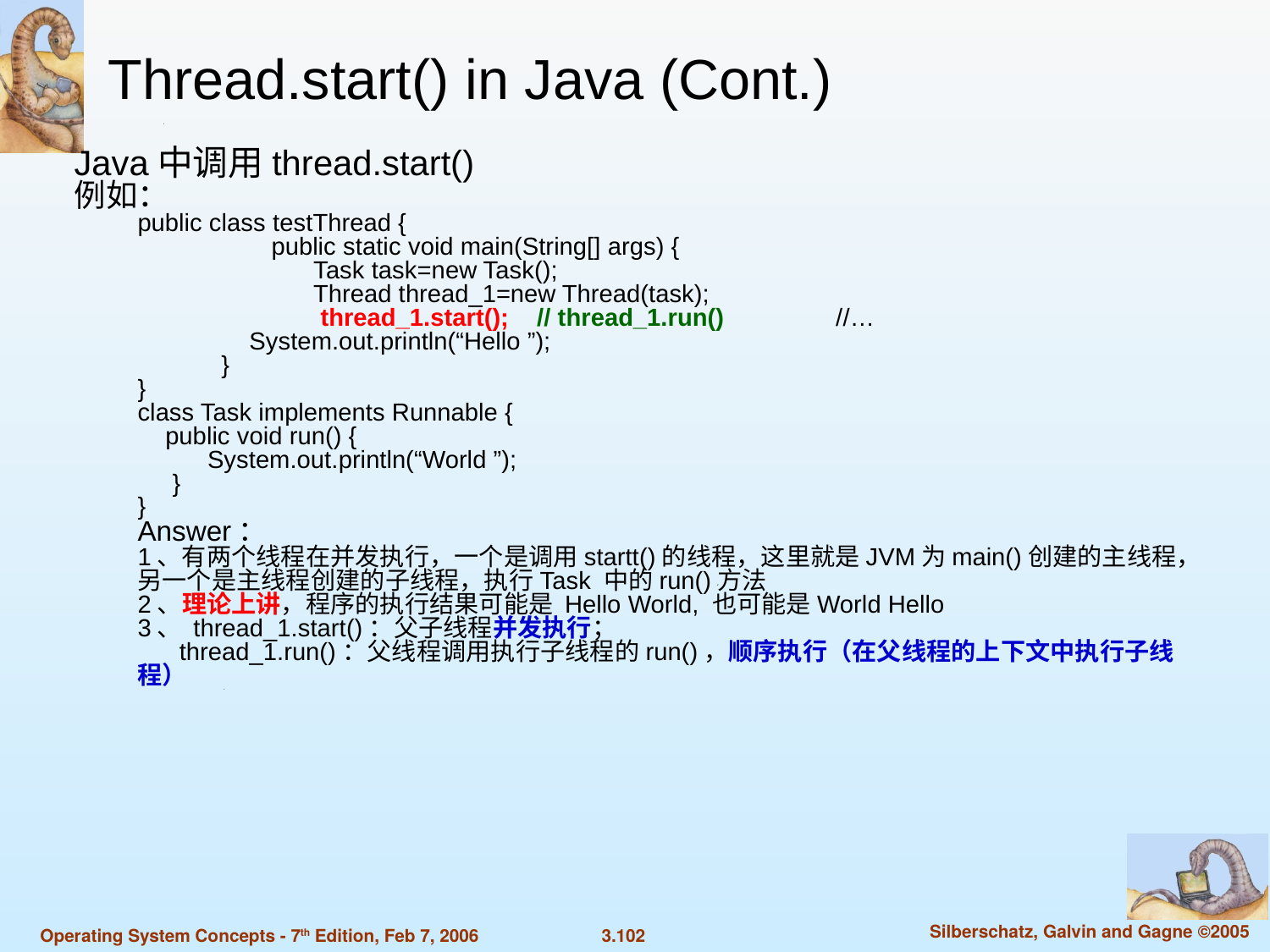

Thread.start() in Java (Cont.)
Java中调用thread.start()
例如：
public class testThread {
	 public static void main(String[] args) {
	       Task task=new Task();
	       Thread thread_1=new Thread(task);
	        thread_1.start();    // thread_1.run()                //…
                System.out.println(“Hello ”);
            }
}
class Task implements Runnable {
    public void run() {
          System.out.println(“World ”);
     }
}
Answer：
1、有两个线程在并发执行，一个是调用startt()的线程，这里就是JVM为main()创建的主线程，另一个是主线程创建的子线程，执行Task 中的run()方法
2、理论上讲，程序的执行结果可能是 Hello World, 也可能是World Hello
3、 thread_1.start()：父子线程并发执行；
      thread_1.run()：父线程调用执行子线程的run()，顺序执行（在父线程的上下文中执行子线程）